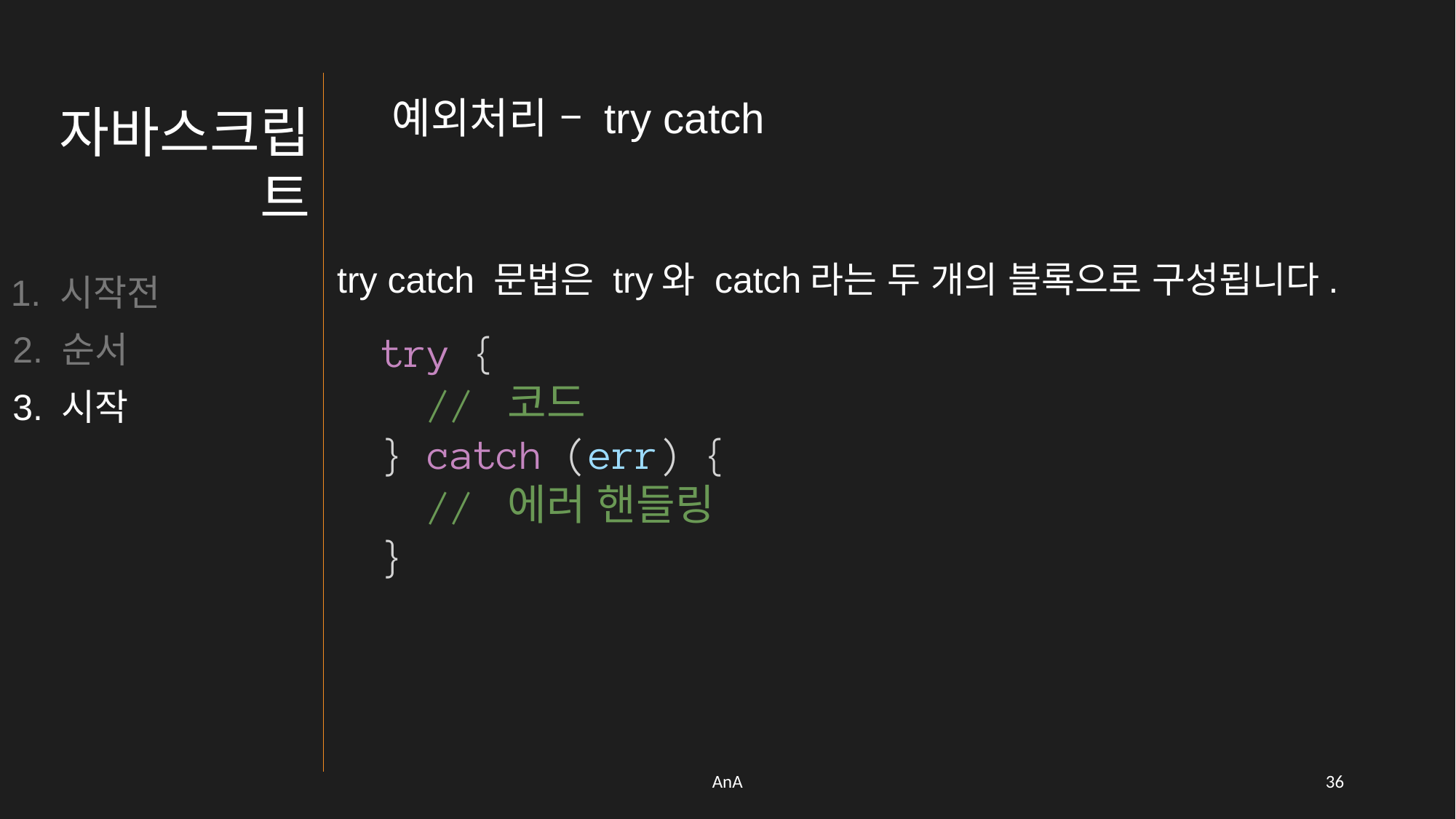

예외처리 – try catch
자바스크립트
try catch 문법은 try와 catch라는 두 개의 블록으로 구성됩니다.
1. 시작전
try {
  // 코드
} catch (err) {
  // 에러 핸들링
}
2. 순서
3. 시작
AnA
36